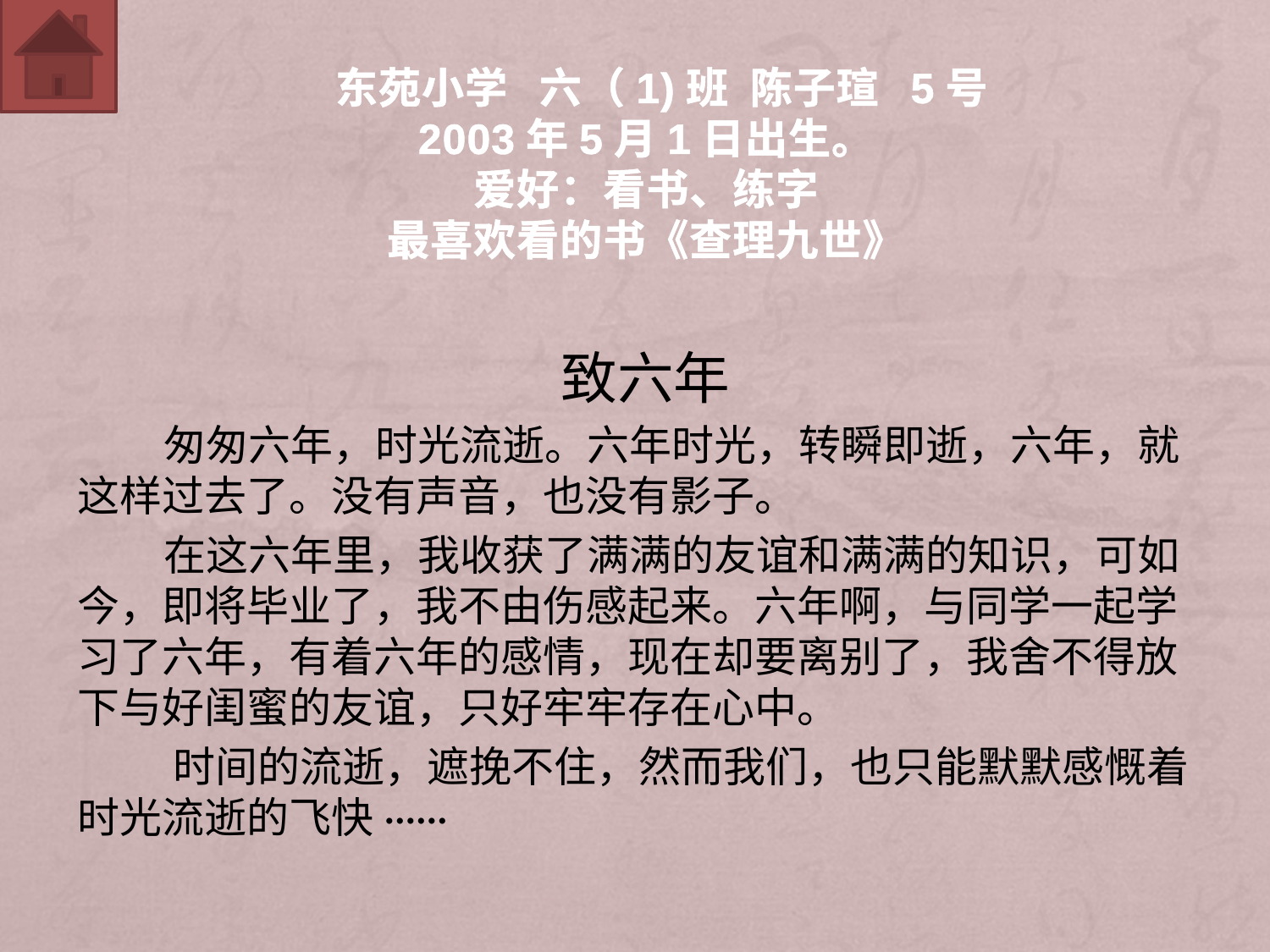

# 东苑小学   六（1)班  陈子瑄  5号 2003年5月1日出生。 爱好：看书、练字 最喜欢看的书《查理九世》
                                     致六年
        匆匆六年，时光流逝。六年时光，转瞬即逝，六年，就这样过去了。没有声音，也没有影子。
        在这六年里，我收获了满满的友谊和满满的知识，可如今，即将毕业了，我不由伤感起来。六年啊，与同学一起学习了六年，有着六年的感情，现在却要离别了，我舍不得放下与好闺蜜的友谊，只好牢牢存在心中。
         时间的流逝，遮挽不住，然而我们，也只能默默感慨着时光流逝的飞快······